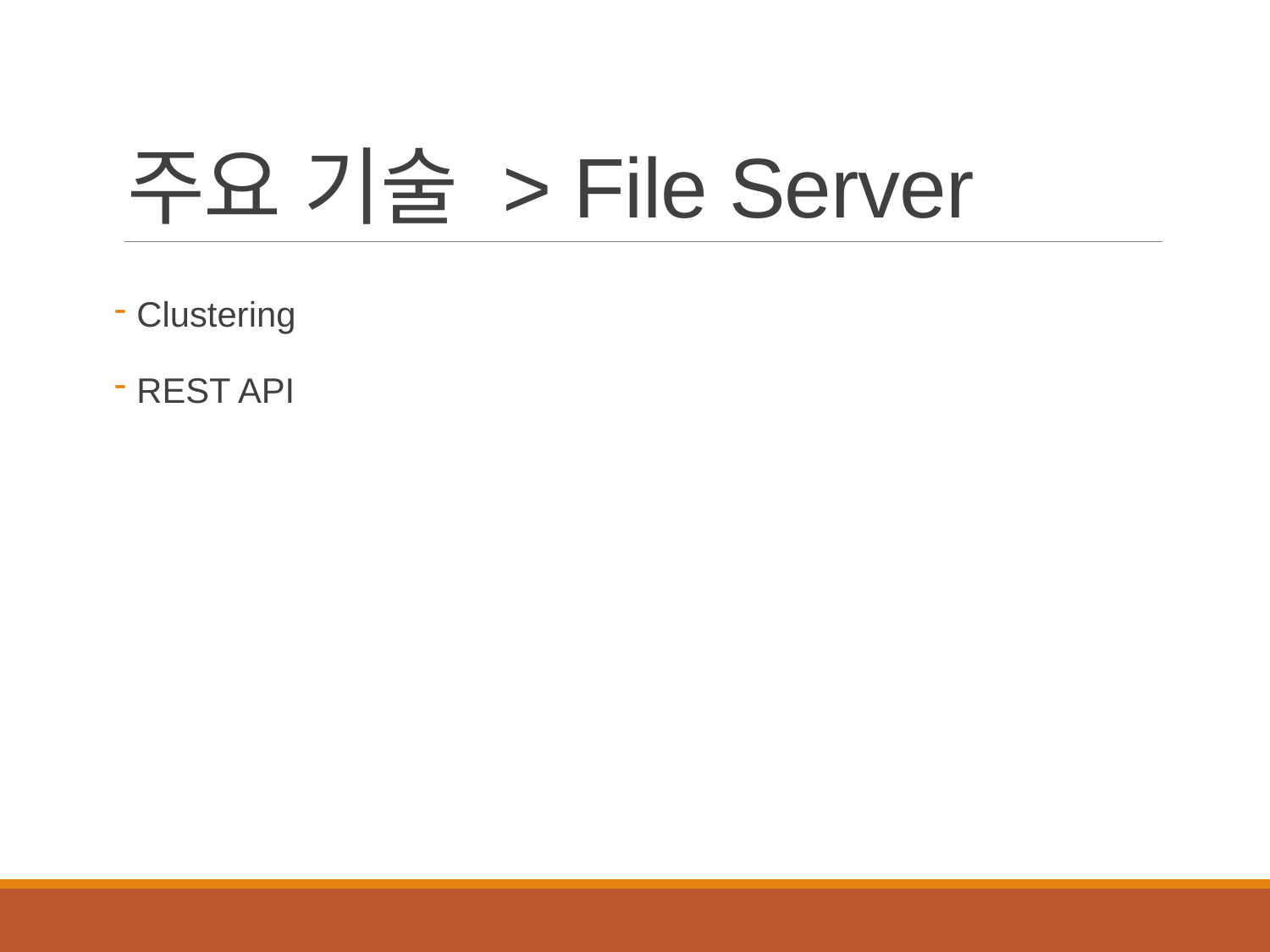

# 주요 기술 > File Server
 Clustering
 REST API